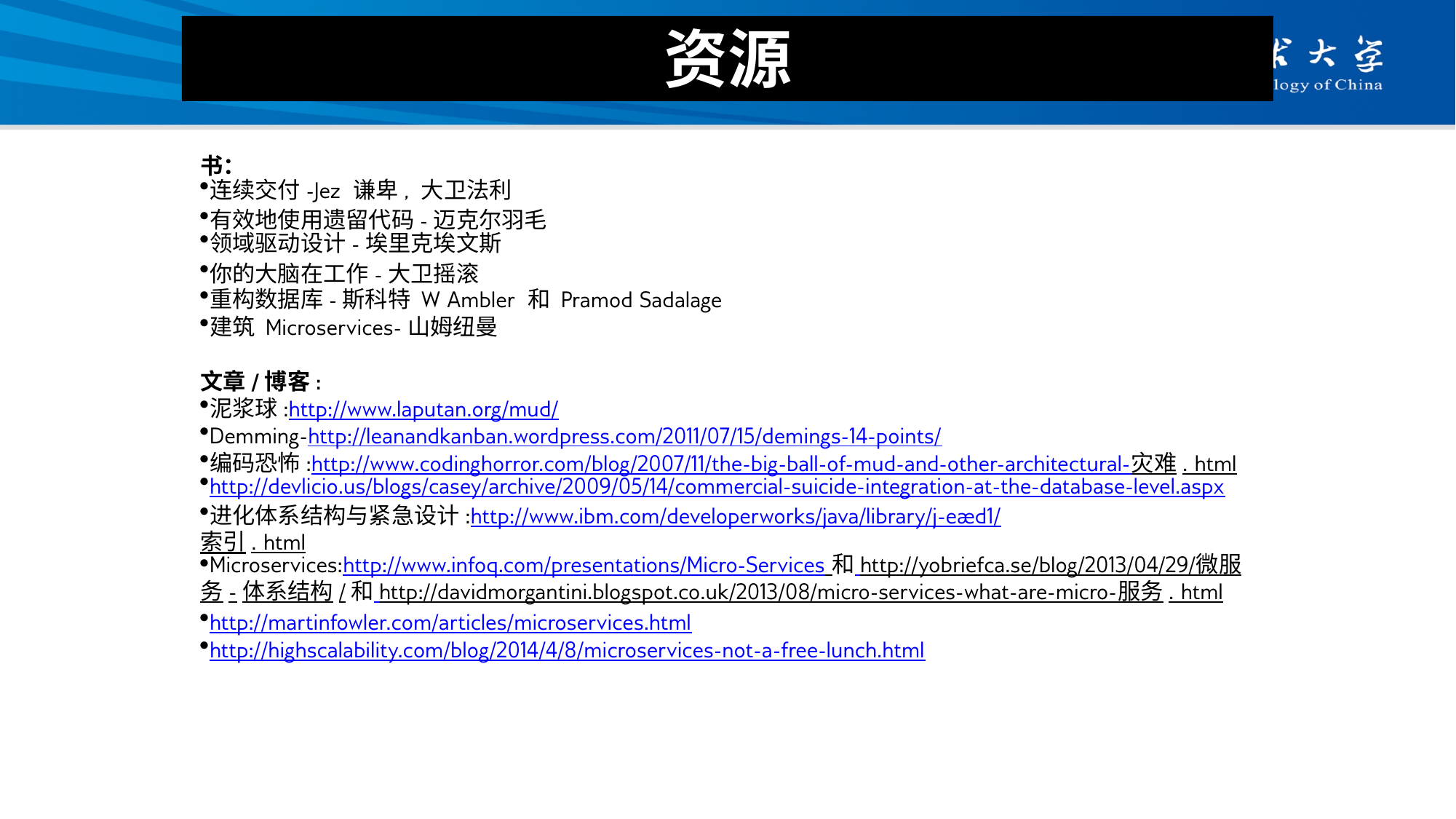

# 资源
书：
连续交付-Jez 谦卑, 大卫法利
有效地使用遗留代码-迈克尔羽毛
领域驱动设计-埃里克埃文斯
你的大脑在工作-大卫摇滚
重构数据库-斯科特 W Ambler 和 Pramod Sadalage
建筑 Microservices-山姆纽曼
文章/博客:
泥浆球:http://www.laputan.org/mud/
Demming-http://leanandkanban.wordpress.com/2011/07/15/demings-14-points/
编码恐怖:http://www.codinghorror.com/blog/2007/11/the-big-ball-of-mud-and-other-architectural-灾难. html
http://devlicio.us/blogs/casey/archive/2009/05/14/commercial-suicide-integration-at-the-database-level.aspx
进化体系结构与紧急设计:http://www.ibm.com/developerworks/java/library/j-eaed1/
索引. html
Microservices:http://www.infoq.com/presentations/Micro-Services 和 http://yobriefca.se/blog/2013/04/29/微服务-体系结构/和 http://davidmorgantini.blogspot.co.uk/2013/08/micro-services-what-are-micro-服务. html
http://martinfowler.com/articles/microservices.html
http://highscalability.com/blog/2014/4/8/microservices-not-a-free-lunch.html